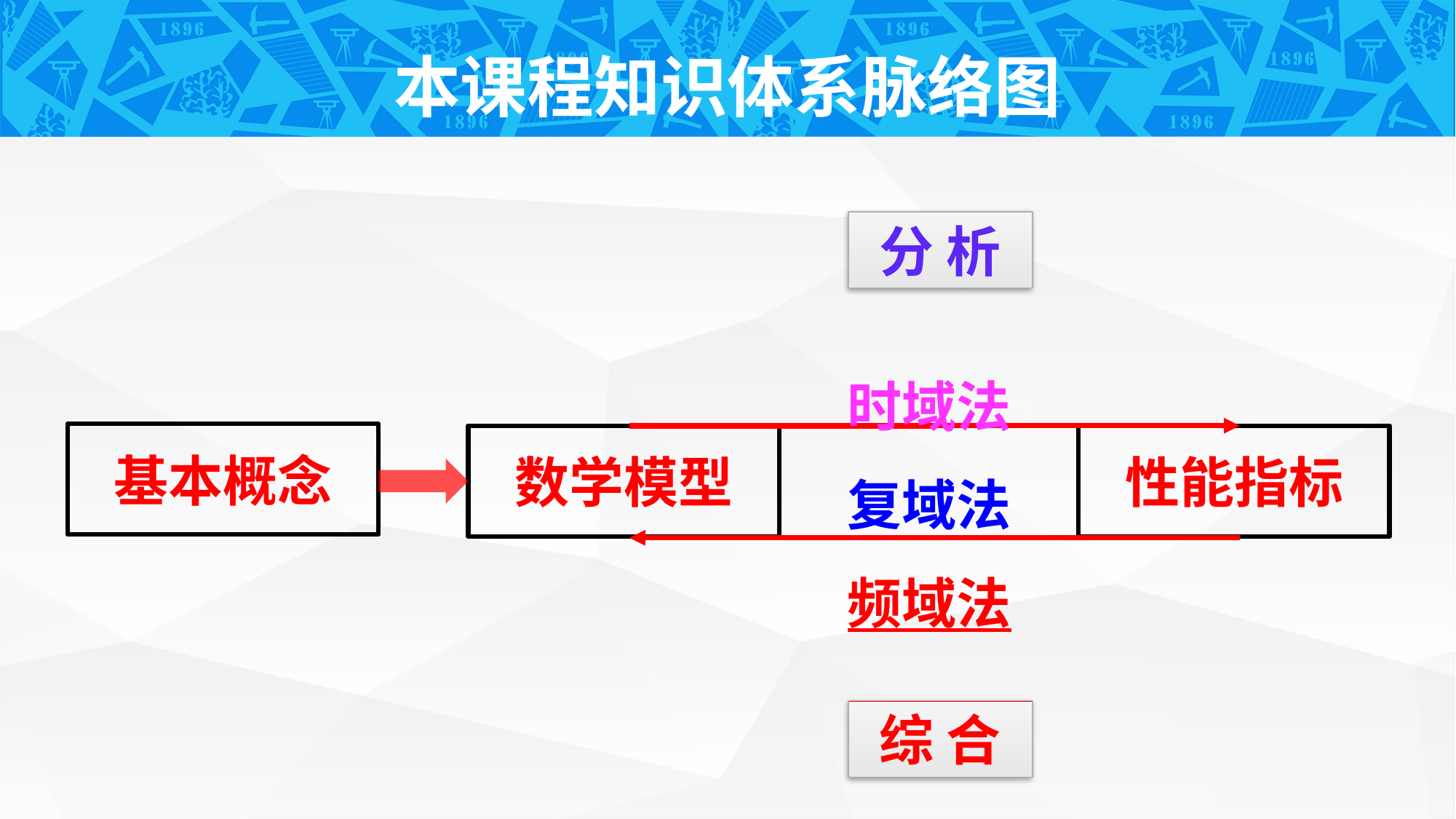

本课程知识体系脉络图
分 析
时域法
复域法
频域法
基本概念
数学模型
性能指标

综 合